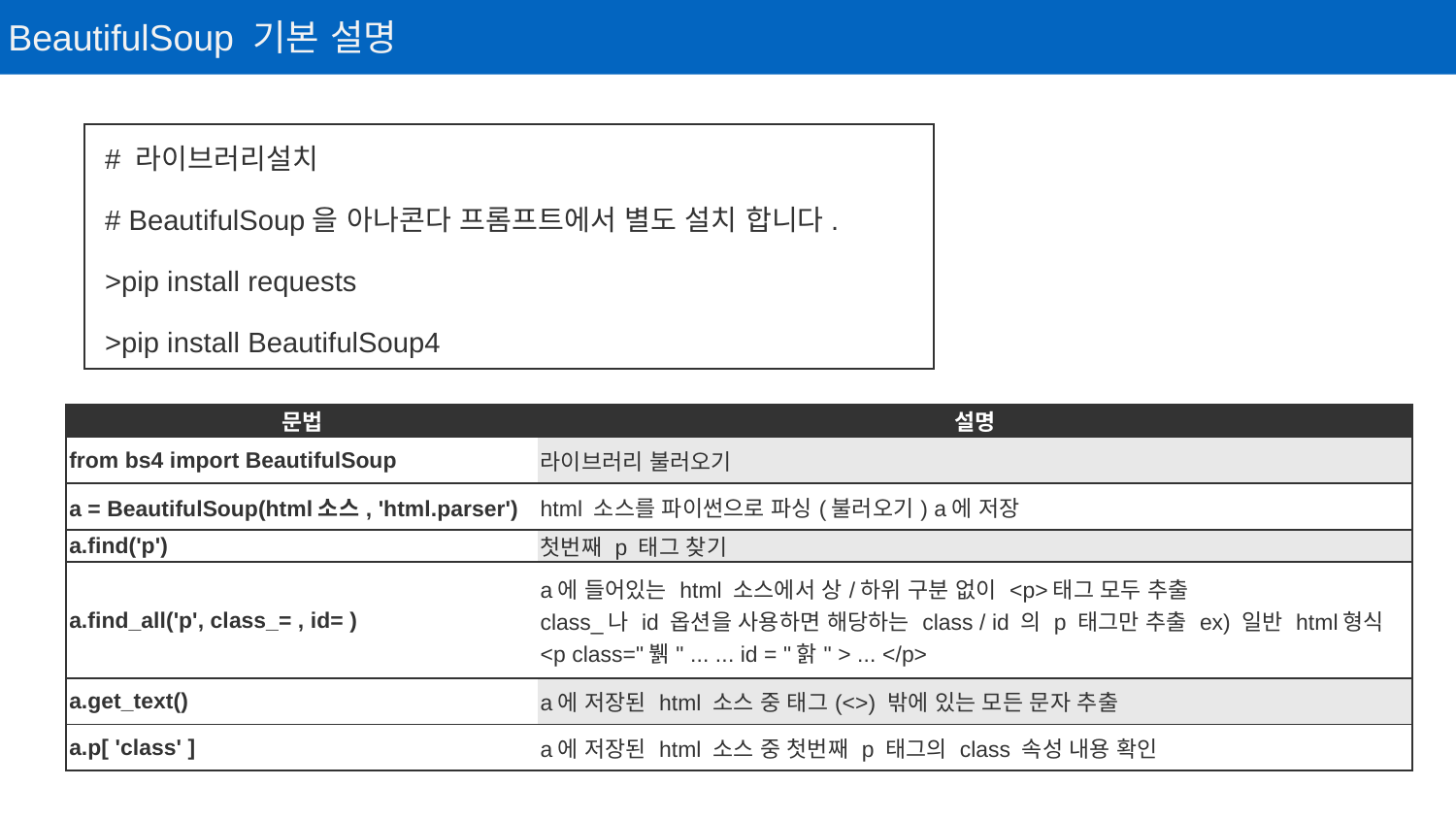

BeautifulSoup 기본 설명

# 라이브러리설치
# BeautifulSoup을 아나콘다 프롬프트에서 별도 설치 합니다.
>pip install requests
>pip install BeautifulSoup4

| 문법 | 설명 |
| --- | --- |
| from bs4 import BeautifulSoup | 라이브러리 불러오기 |
| a = BeautifulSoup(html소스, 'html.parser') | html 소스를 파이썬으로 파싱(불러오기) a에 저장 |
| a.find('p') | 첫번째 p 태그 찾기 |
| a.find\_all('p', class\_= , id= ) | a에 들어있는 html 소스에서 상/하위 구분 없이 <p>태그 모두 추출 class\_나 id 옵션을 사용하면 해당하는 class / id 의 p 태그만 추출 ex) 일반 html형식 <p class="뷁" ... ... id = "핡" > ... </p> |
| a.get\_text() | a에 저장된 html 소스 중 태그(<>) 밖에 있는 모든 문자 추출 |
| a.p[ 'class' ] | a에 저장된 html 소스 중 첫번째 p 태그의 class 속성 내용 확인 |